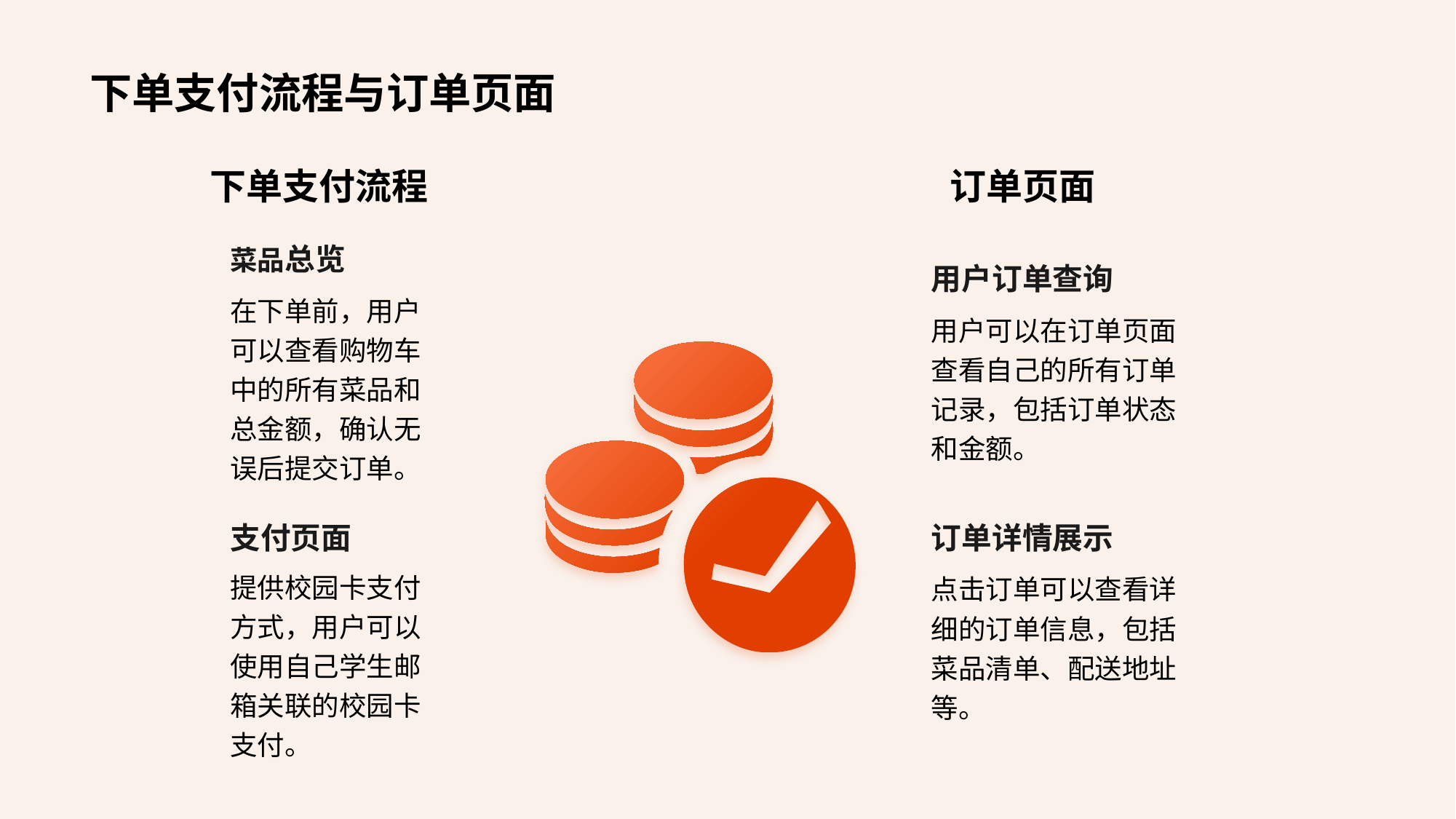

# 下单支付流程与订单页面
下单支付流程
订单页面
菜品总览
在下单前，用户可以查看购物车中的所有菜品和总金额，确认无误后提交订单。
用户订单查询
用户可以在订单页面查看自己的所有订单记录，包括订单状态和金额。

支付页面
提供校园卡支付方式，用户可以使用自己学生邮箱关联的校园卡支付。
订单详情展示
点击订单可以查看详细的订单信息，包括菜品清单、配送地址等。